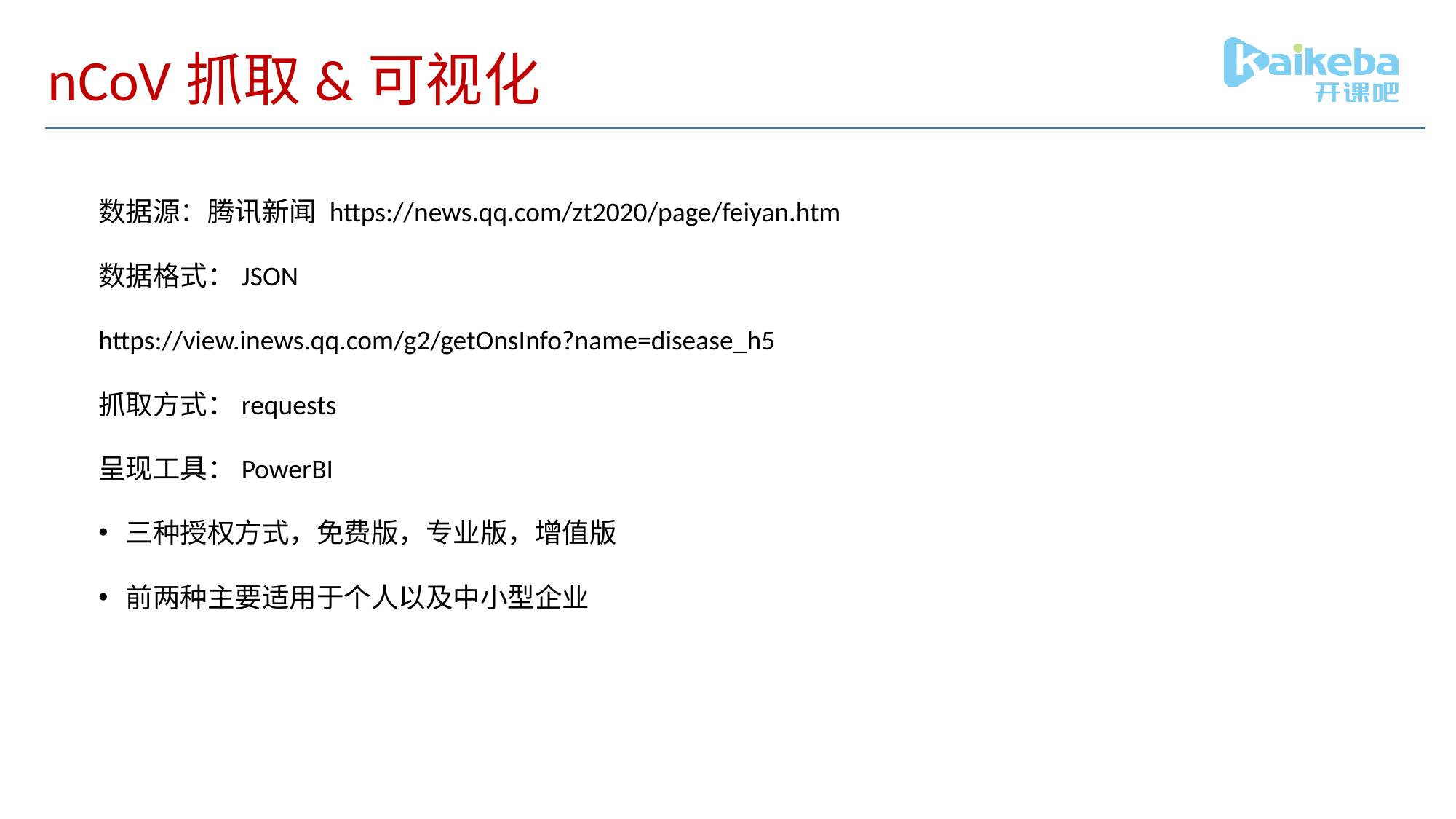

# nCoV抓取&可视化
数据源：腾讯新闻 https://news.qq.com/zt2020/page/feiyan.htm
数据格式：JSON
https://view.inews.qq.com/g2/getOnsInfo?name=disease_h5
抓取方式：requests
呈现工具：PowerBI
三种授权方式，免费版，专业版，增值版
前两种主要适用于个人以及中小型企业